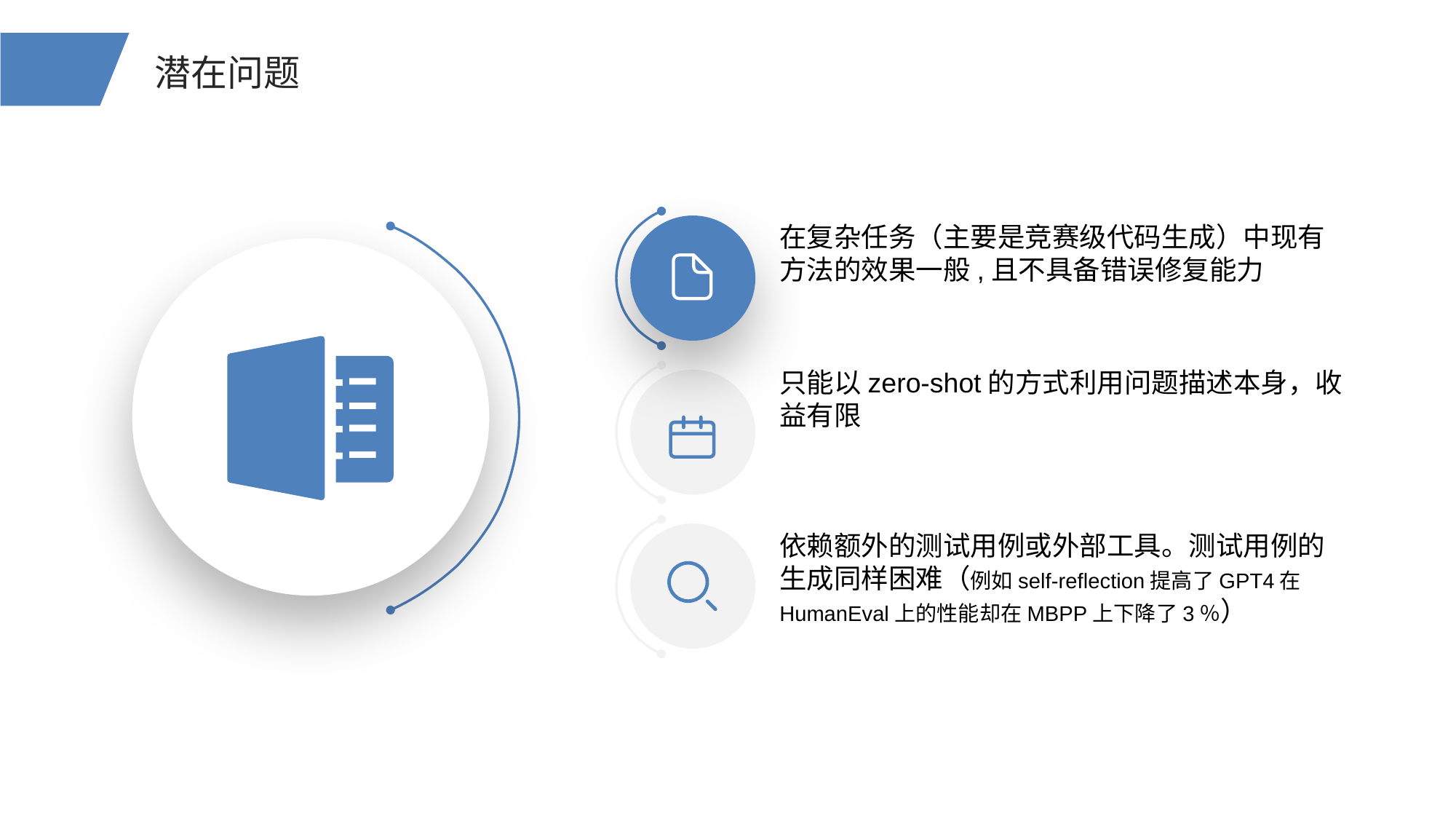

潜在问题

在复杂任务（主要是竞赛级代码生成）中现有方法的效果一般,且不具备错误修复能力

只能以zero-shot的方式利用问题描述本身，收益有限

依赖额外的测试用例或外部工具。测试用例的生成同样困难（例如self-reflection提高了GPT4在HumanEval上的性能却在MBPP上下降了3％）